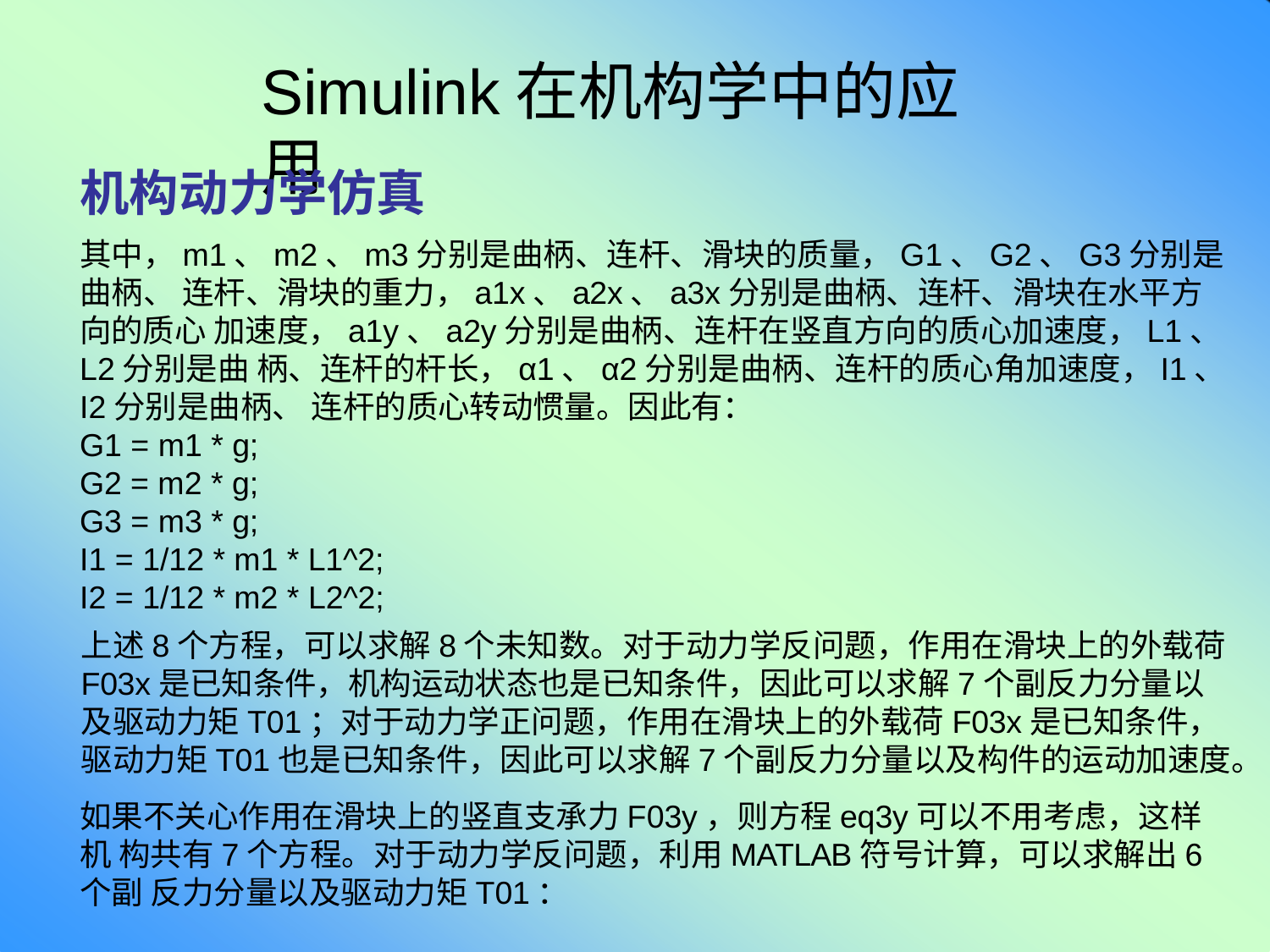

# Simulink在机构学中的应用
机构动力学仿真
其中，m1、m2、m3分别是曲柄、连杆、滑块的质量，G1、G2、G3分别是曲柄、 连杆、滑块的重力，a1x、a2x、a3x分别是曲柄、连杆、滑块在水平方向的质心 加速度，a1y、a2y分别是曲柄、连杆在竖直方向的质心加速度，L1、L2分别是曲 柄、连杆的杆长，α1、α2分别是曲柄、连杆的质心角加速度，I1、I2分别是曲柄、 连杆的质心转动惯量。因此有：
G1 = m1 * g;
G2 = m2 * g;
G3 = m3 * g;
I1 = 1/12 * m1 * L1^2;
I2 = 1/12 * m2 * L2^2;
上述8个方程，可以求解8个未知数。对于动力学反问题，作用在滑块上的外载荷
F03x是已知条件，机构运动状态也是已知条件，因此可以求解7个副反力分量以
及驱动力矩T01；对于动力学正问题，作用在滑块上的外载荷F03x是已知条件，  驱动力矩T01也是已知条件，因此可以求解7个副反力分量以及构件的运动加速度。
如果不关心作用在滑块上的竖直支承力F03y，则方程eq3y可以不用考虑，这样机 构共有7个方程。对于动力学反问题，利用MATLAB符号计算，可以求解出6个副 反力分量以及驱动力矩T01：